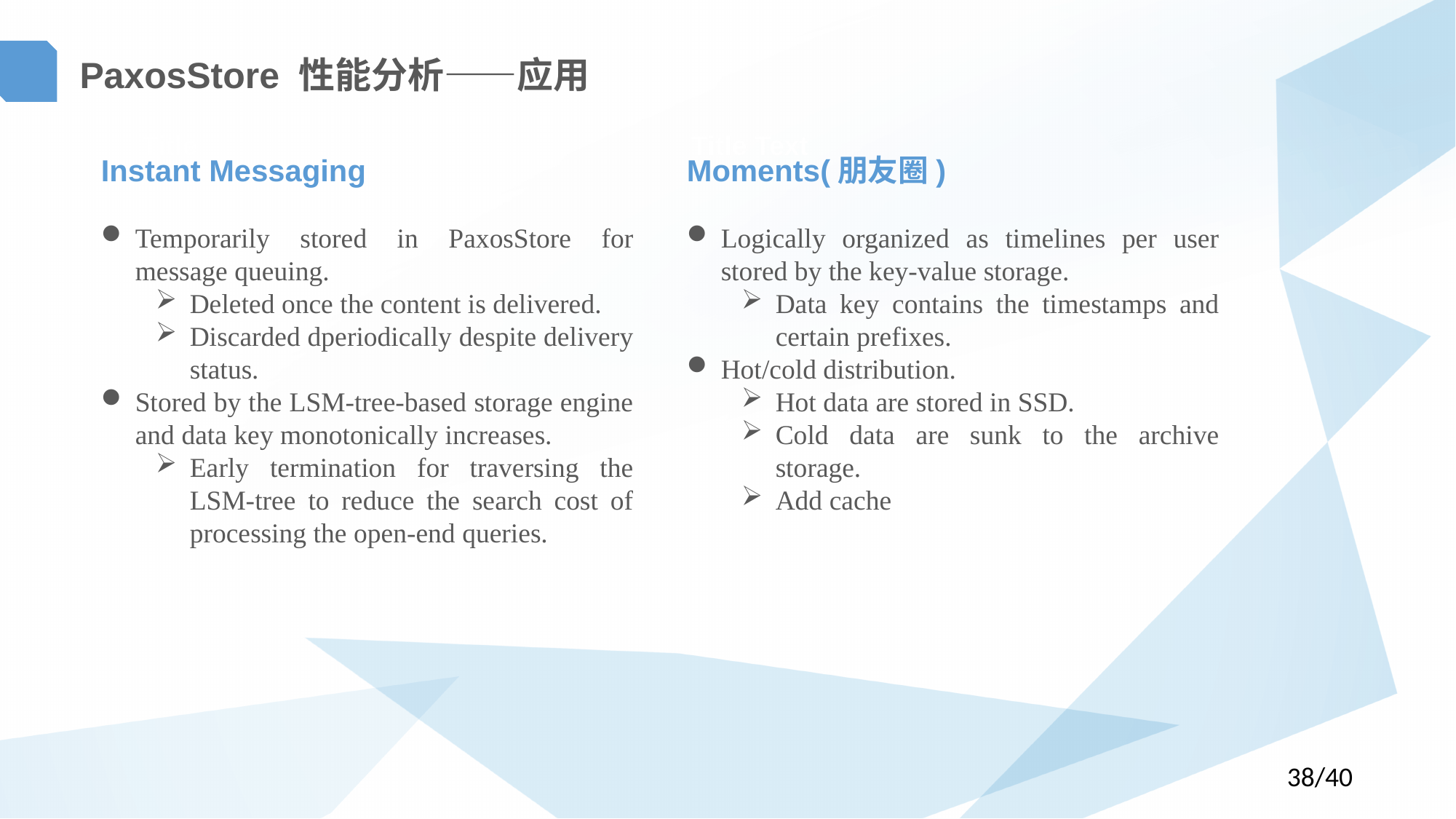

PaxosStore 性能分析——应用
Title
Title Text
Instant Messaging

Temporarily stored in PaxosStore for message queuing.
Deleted once the content is delivered.
Discarded dperiodically despite delivery status.
Stored by the LSM-tree-based storage engine and data key monotonically increases.
Early termination for traversing the LSM-tree to reduce the search cost of processing the open-end queries.

Moments(朋友圈)

Logically organized as timelines per user stored by the key-value storage.
Data key contains the timestamps and certain prefixes.
Hot/cold distribution.
Hot data are stored in SSD.
Cold data are sunk to the archive storage.
Add cache